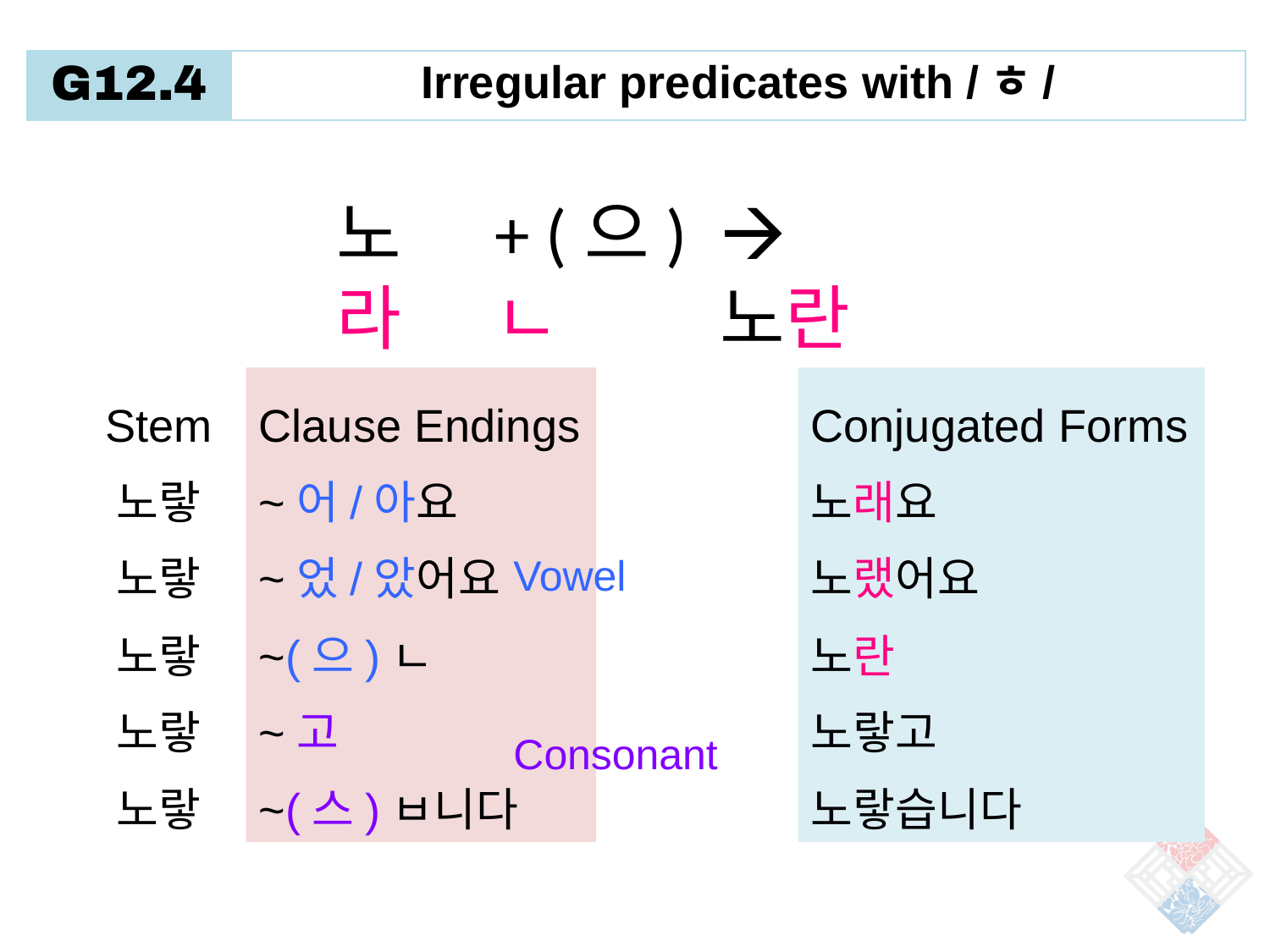

| G12.4 | Irregular predicates with /ㅎ/ |
| --- | --- |
노랗
노라
+ (으)ㄴ
🡪 노란
Stem
노랗
노랗
노랗
노랗
노랗
Clause Endings
~어/아요
~었/았어요
~(으)ㄴ
~고
~(스)ㅂ니다
Conjugated Forms
노래요
노랬어요
노란
노랗고
노랗습니다
Vowel
Consonant